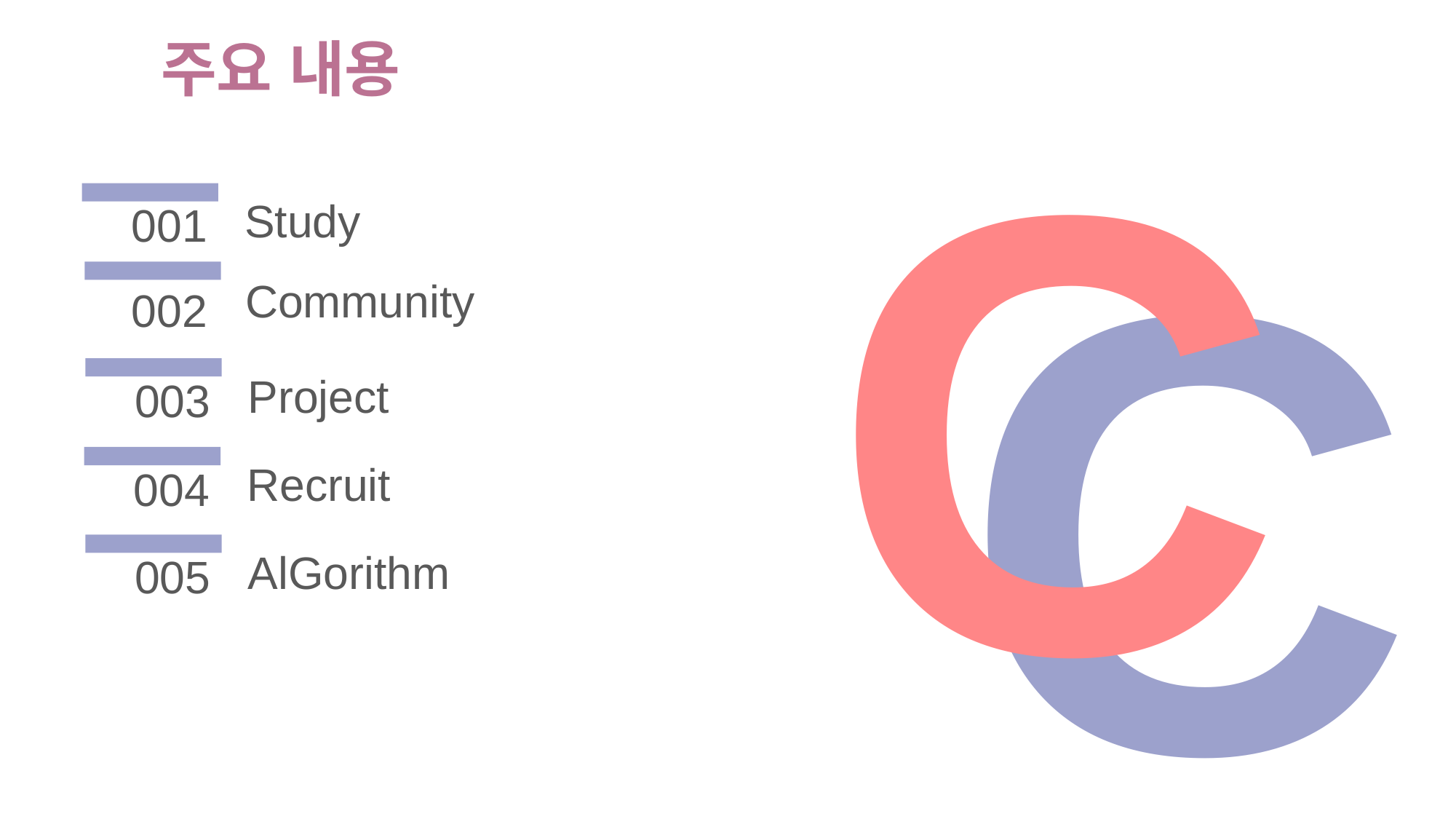

C
C
주요 내용

Study
001

Community
002

Project
003

Recruit
004

AlGorithm
005